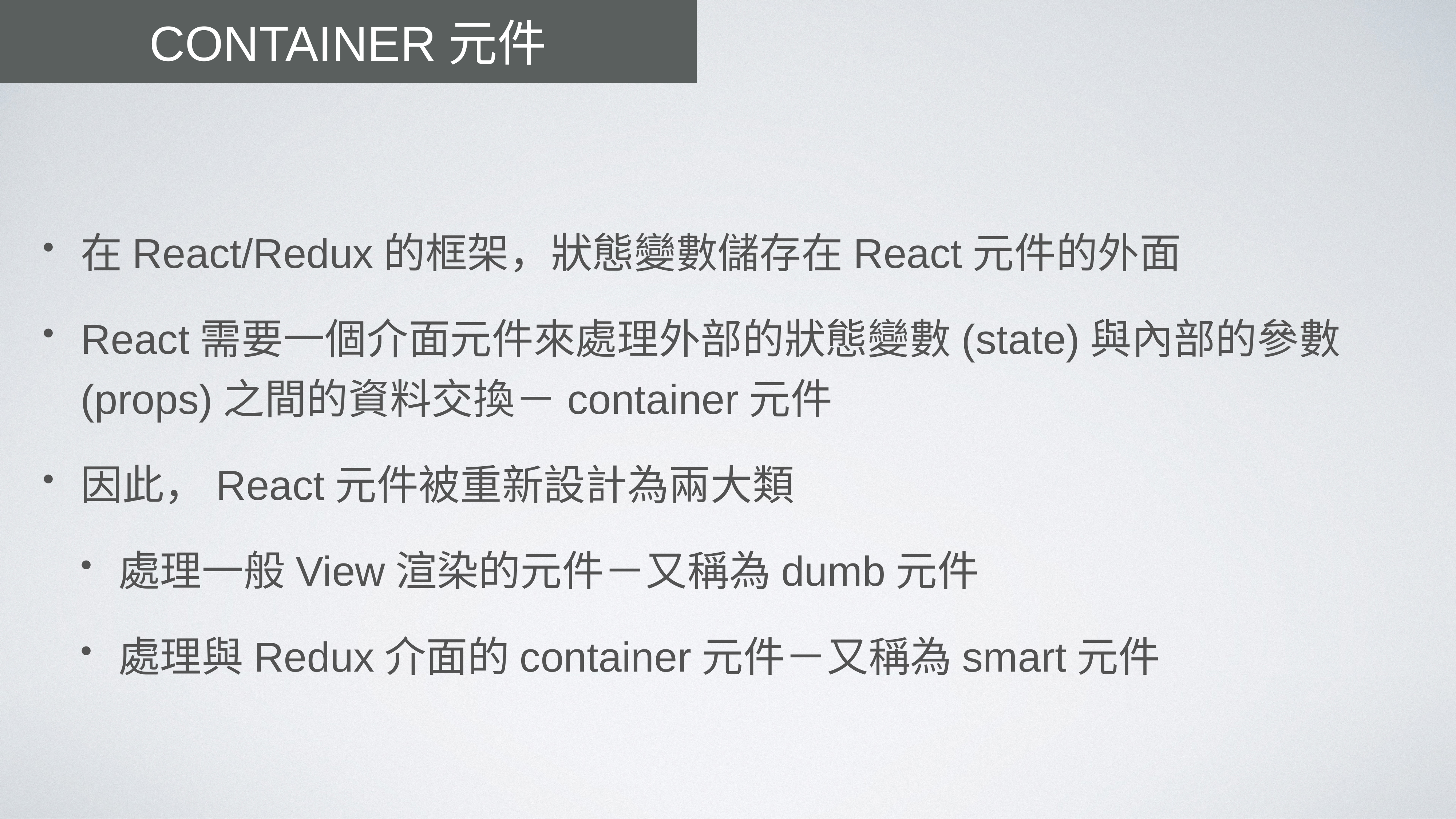

25
# ContainER元件
在React/Redux的框架，狀態變數儲存在React元件的外面
React需要一個介面元件來處理外部的狀態變數(state)與內部的參數(props)之間的資料交換－container元件
因此，React元件被重新設計為兩大類
處理一般View渲染的元件－又稱為dumb元件
處理與Redux介面的container元件－又稱為smart元件